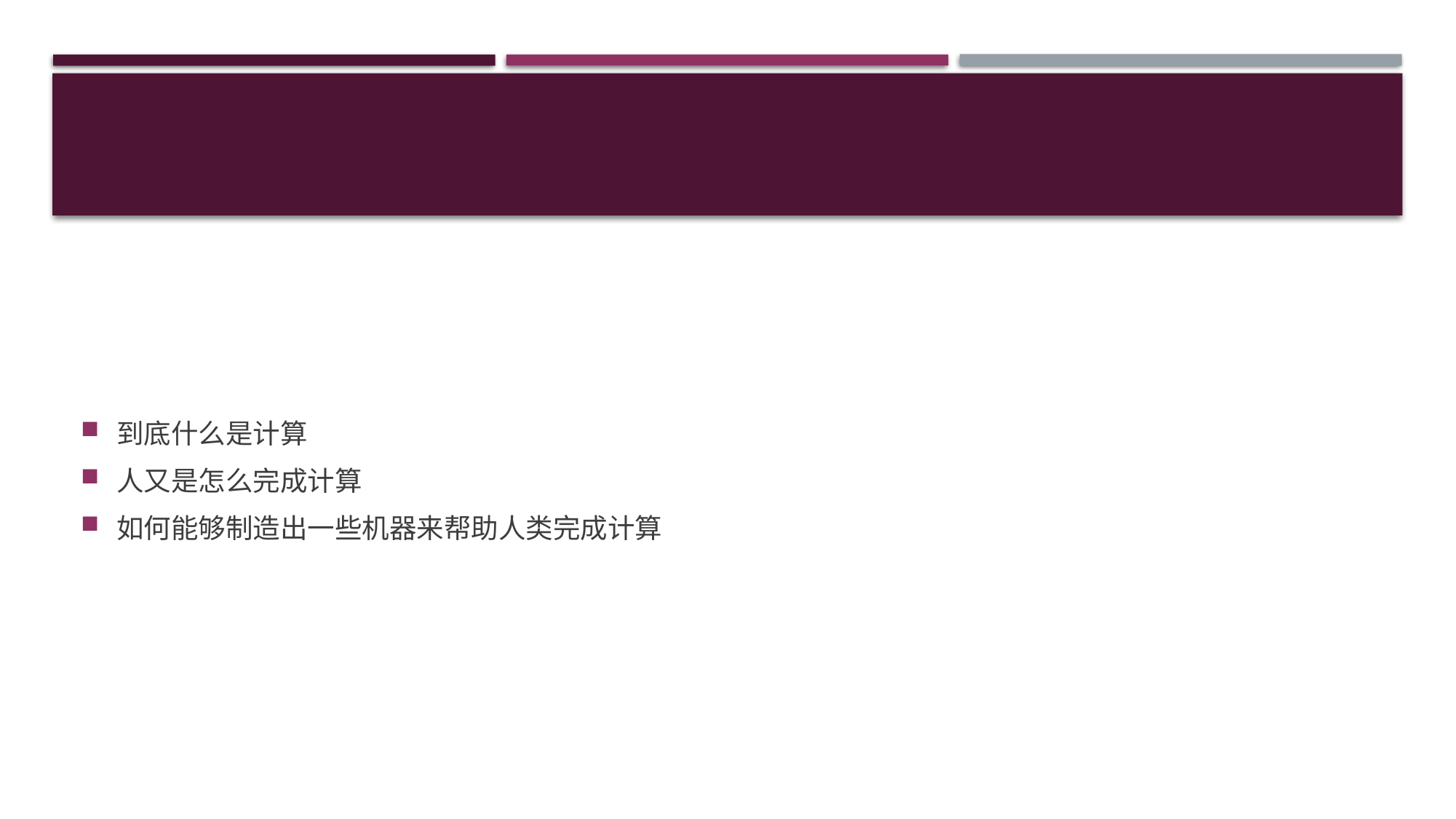

#
到底什么是计算
人又是怎么完成计算
如何能够制造出一些机器来帮助人类完成计算